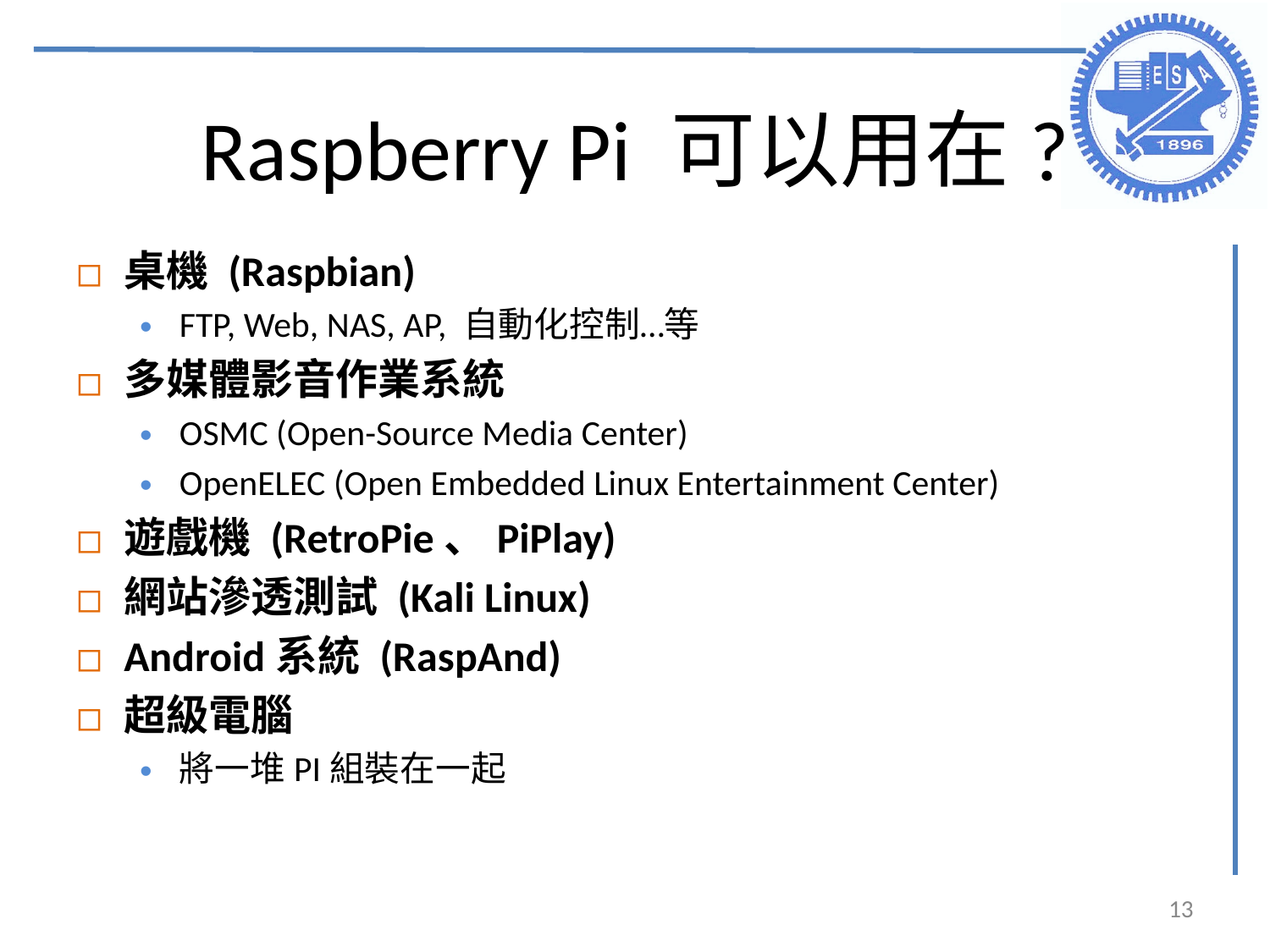

# Raspberry Pi 可以用在?
桌機 (Raspbian)
FTP, Web, NAS, AP, 自動化控制…等
多媒體影音作業系統
OSMC (Open-Source Media Center)
OpenELEC (Open Embedded Linux Entertainment Center)
遊戲機 (RetroPie、PiPlay)
網站滲透測試 (Kali Linux)
Android系統 (RaspAnd)
超級電腦
將一堆PI組裝在一起
13